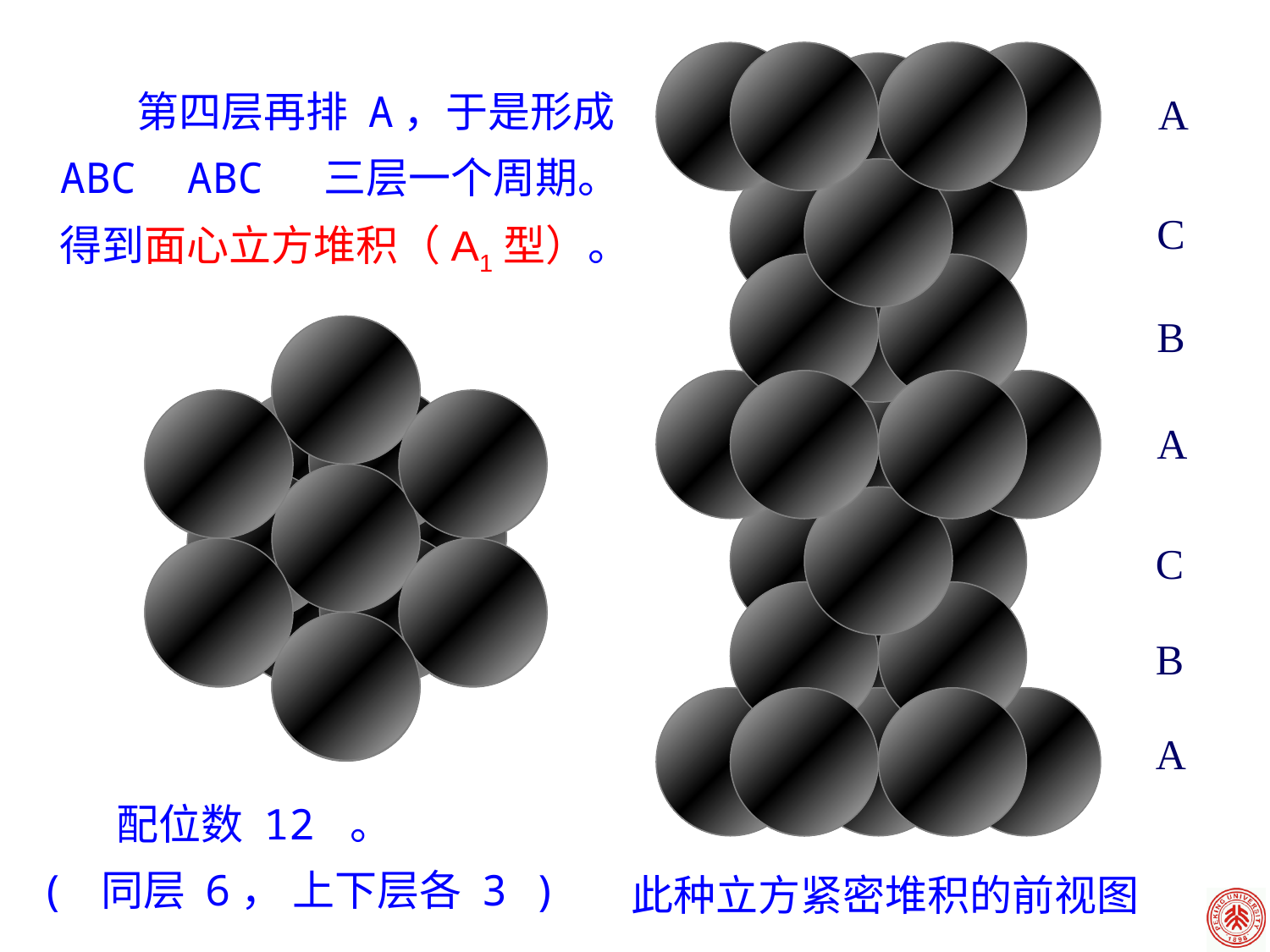

第四层再排 A，于是形成  ABC  ABC  三层一个周期。 得到面心立方堆积（A1型）。
A
C
B
A

1
2
6
3
5
4

C
B
A

       配位数 12 。
( 同层 6， 上下层各 3 )
此种立方紧密堆积的前视图